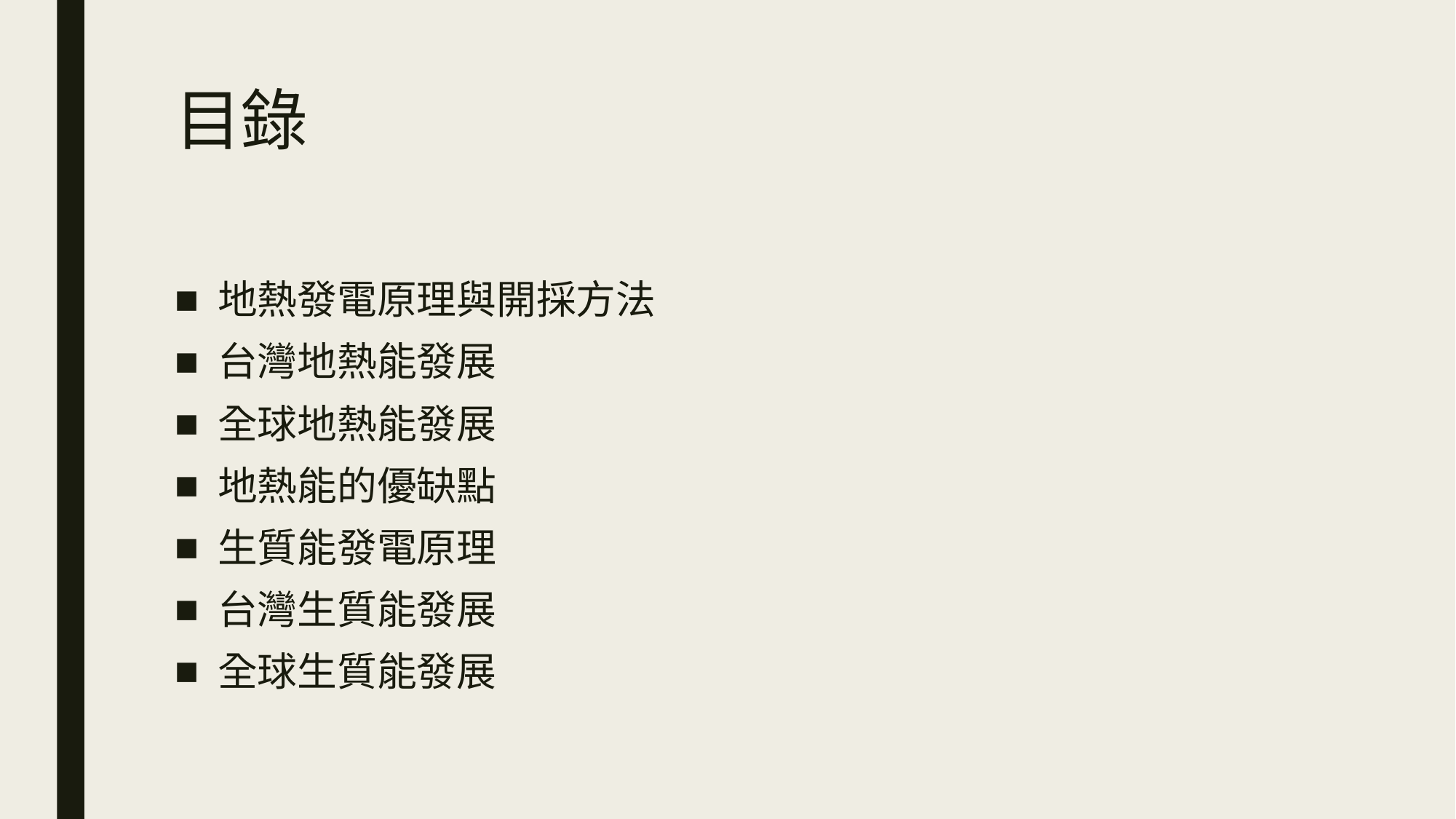

# 目錄
地熱發電原理與開採方法
台灣地熱能發展
全球地熱能發展
地熱能的優缺點
生質能發電原理
台灣生質能發展
全球生質能發展